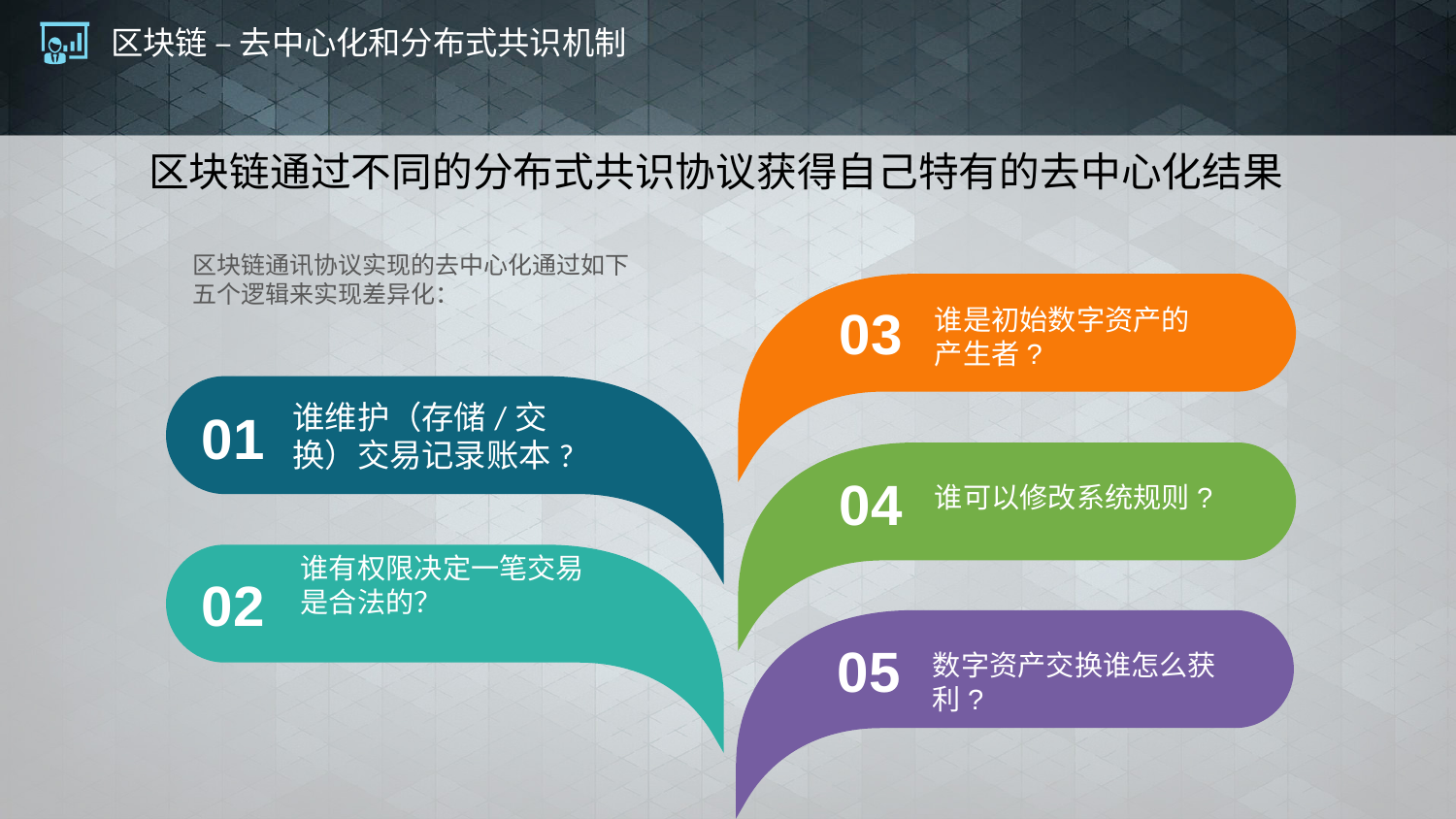

# 区块链 – 去中心化和分布式共识机制

区块链通过不同的分布式共识协议获得自己特有的去中心化结果
区块链通讯协议实现的去中心化通过如下五个逻辑来实现差异化：

03
谁是初始数字资产的产生者?

谁维护（存储/交换）交易记录账本?
01

04
谁可以修改系统规则?
谁有权限决定一笔交易是合法的？

02

05
数字资产交换谁怎么获利?